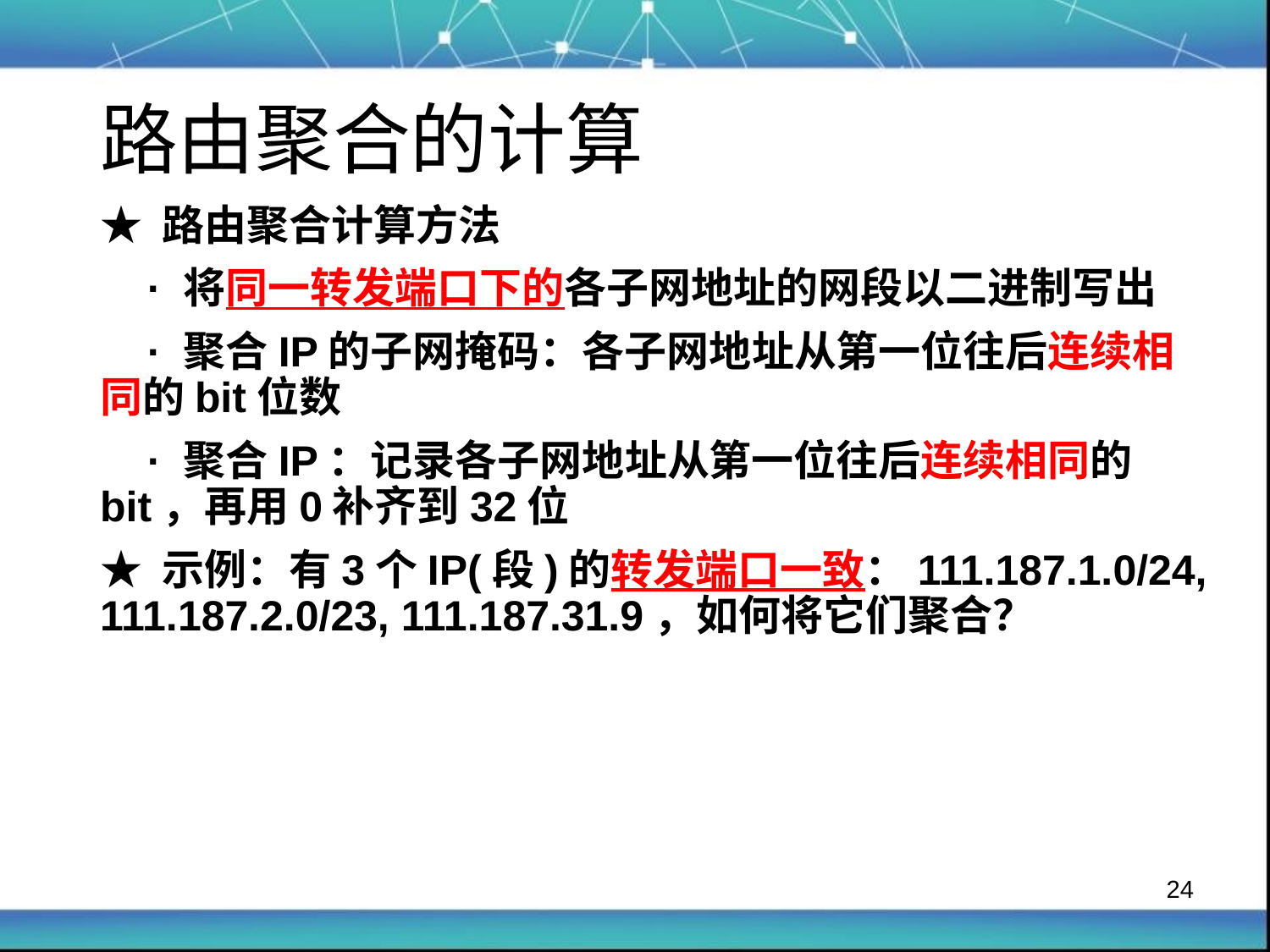

路由聚合的计算
★ 路由聚合计算方法
    · 将同一转发端口下的各子网地址的网段以二进制写出
    · 聚合IP的子网掩码：各子网地址从第一位往后连续相同的bit位数
    · 聚合IP：记录各子网地址从第一位往后连续相同的bit，再用0补齐到32位
★ 示例：有3个IP(段)的转发端口一致：111.187.1.0/24, 111.187.2.0/23, 111.187.31.9，如何将它们聚合？

24